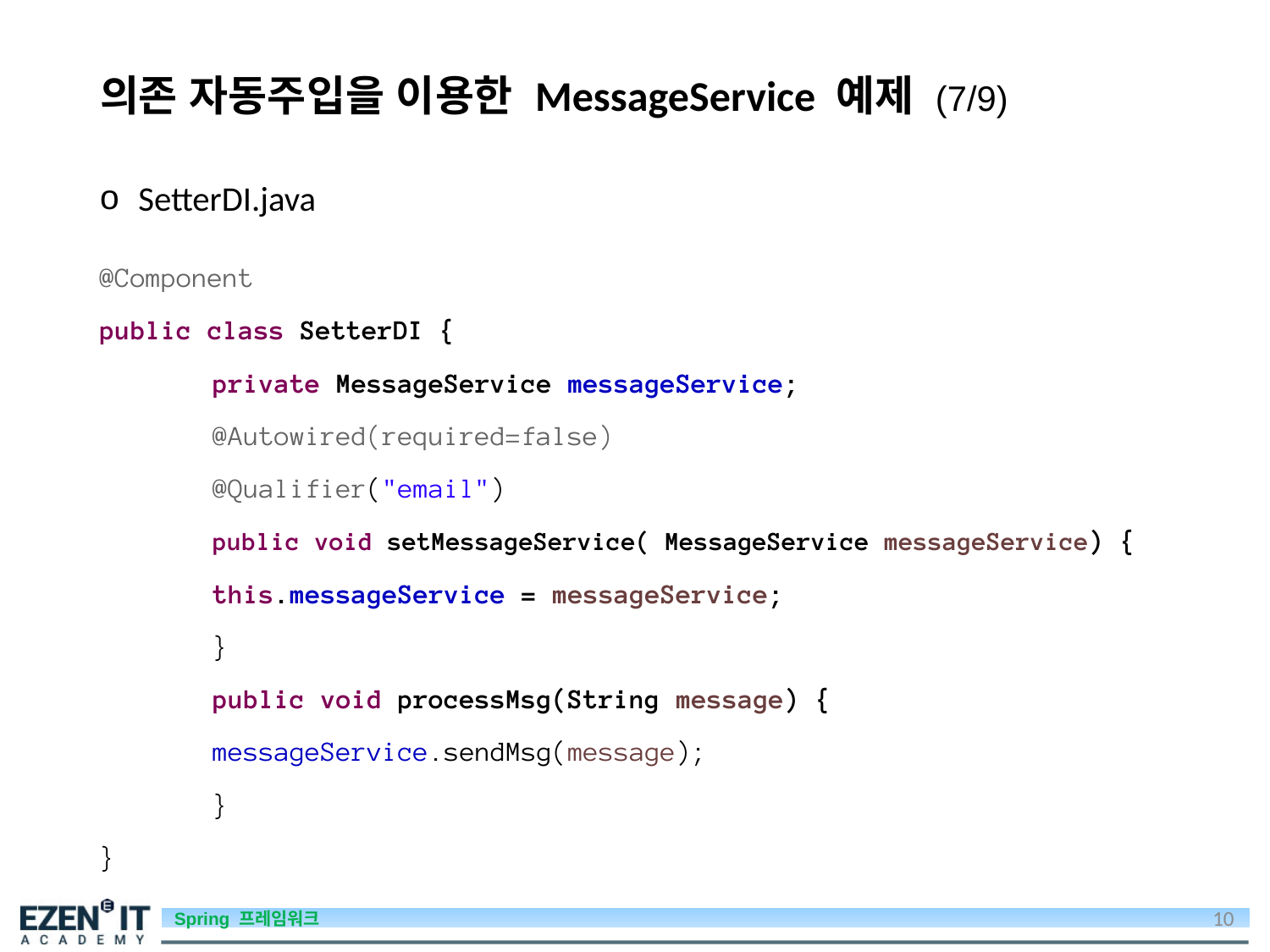

# 의존 자동주입을 이용한 MessageService 예제 (7/9)
 SetterDI.java

@Component
public class SetterDI {
	private MessageService messageService;
	@Autowired(required=false)
	@Qualifier("email")
	public void setMessageService( MessageService messageService) {
		this.messageService = messageService;
	}
	public void processMsg(String message) {
		messageService.sendMsg(message);
	}
}
10